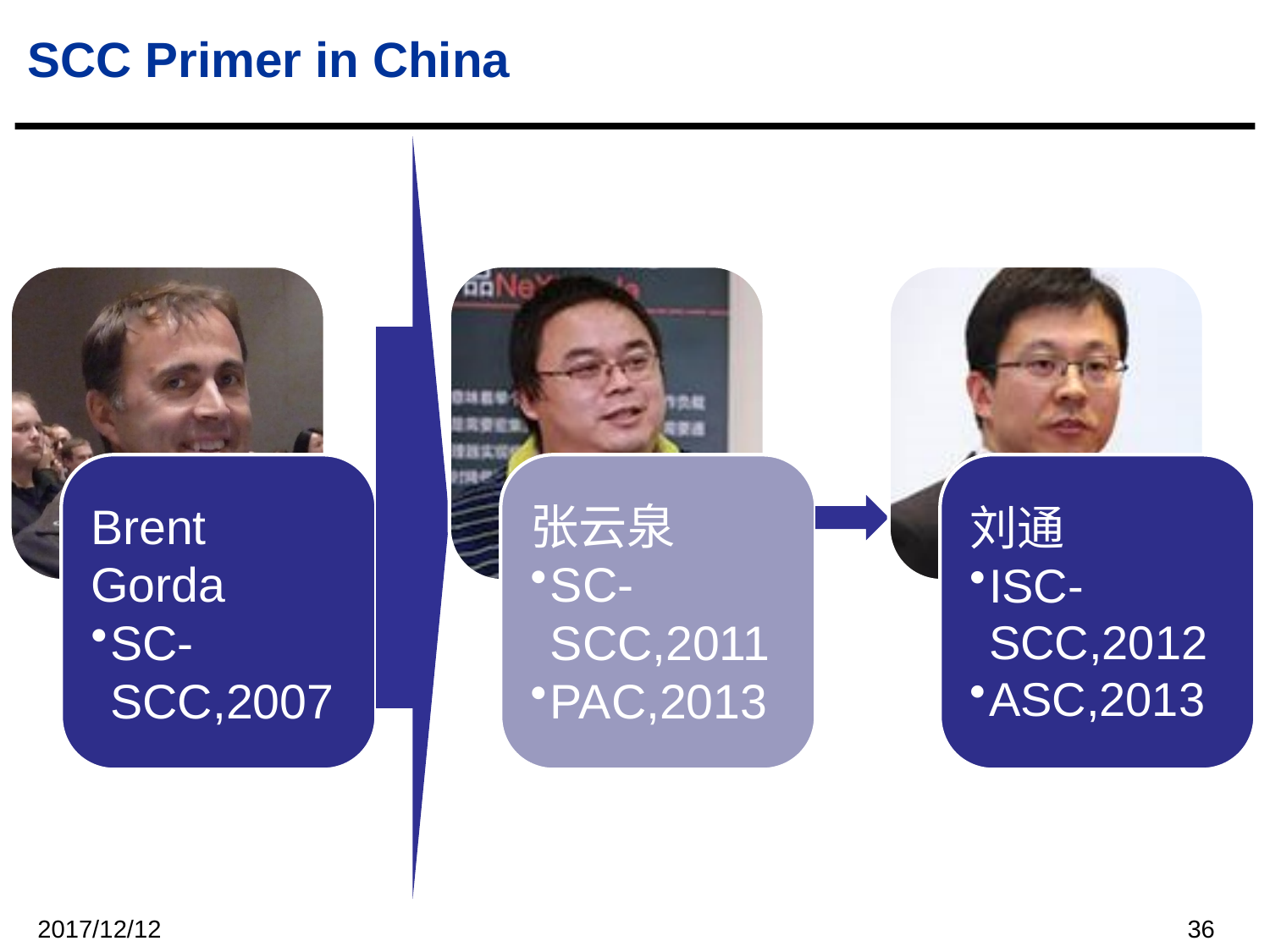

# SCC Primer in China
Brent Gorda
SC-SCC,2007
张云泉
SC-SCC,2011
刘通
ISC-SCC,2012
ASC,2013
PAC,2013
2017/12/12
36